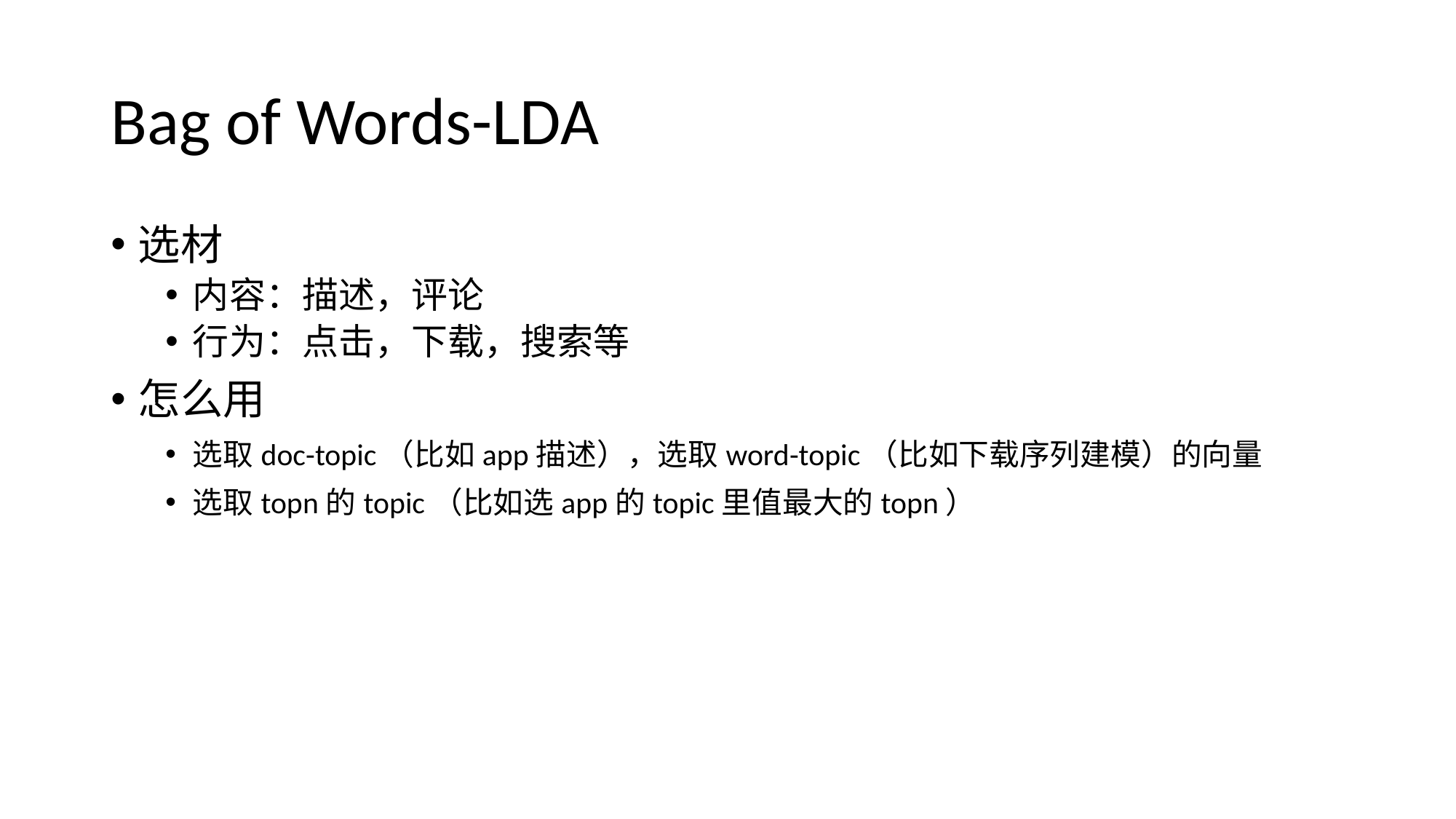

# Bag of Words-LDA
选材
内容：描述，评论
行为：点击，下载，搜索等
怎么用
选取doc-topic（比如app描述），选取word-topic（比如下载序列建模）的向量
选取topn的topic（比如选app的topic里值最大的topn）